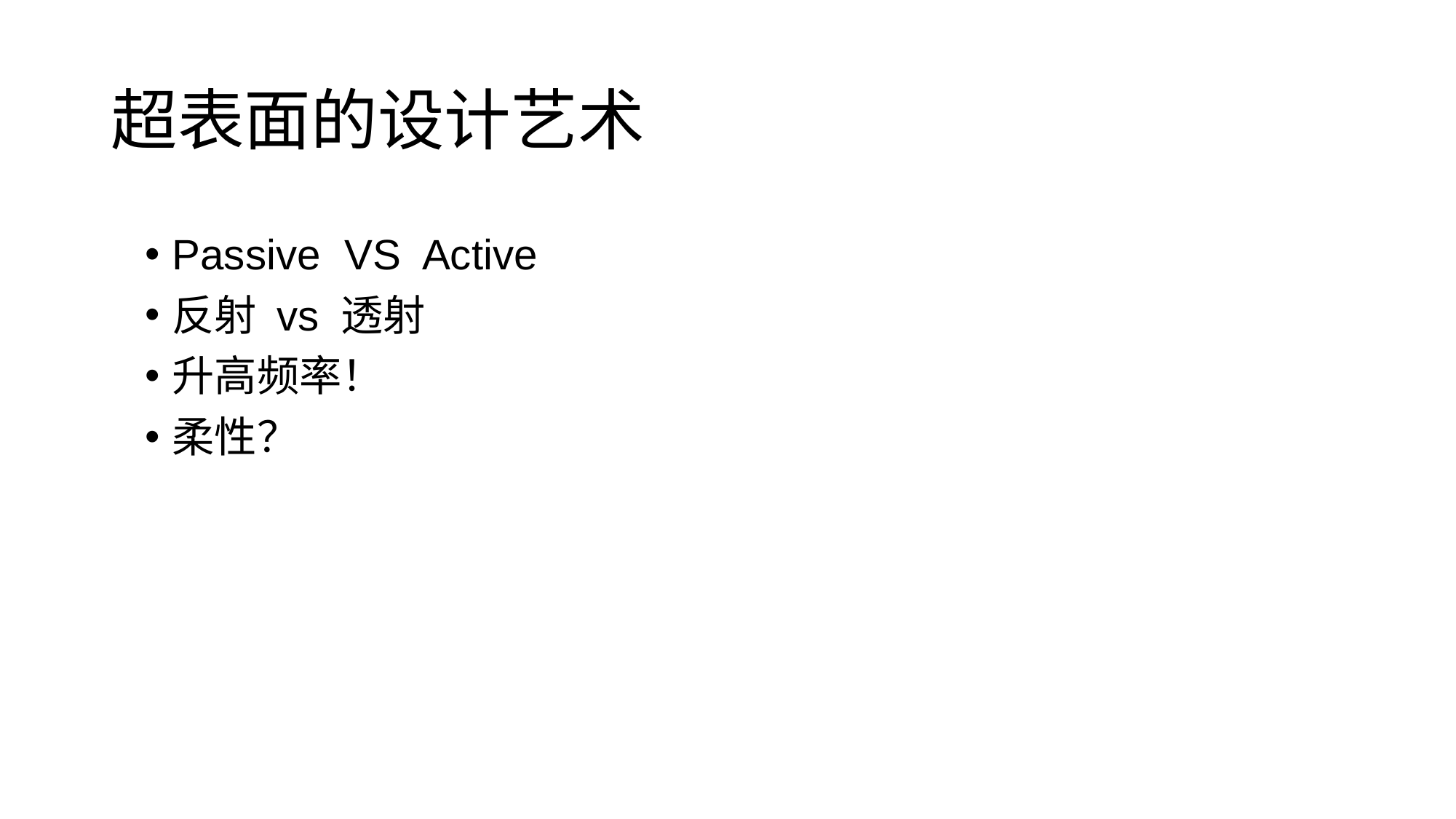

# 超表面的设计艺术
Passive  VS  Active
反射 vs 透射
升高频率！
柔性？